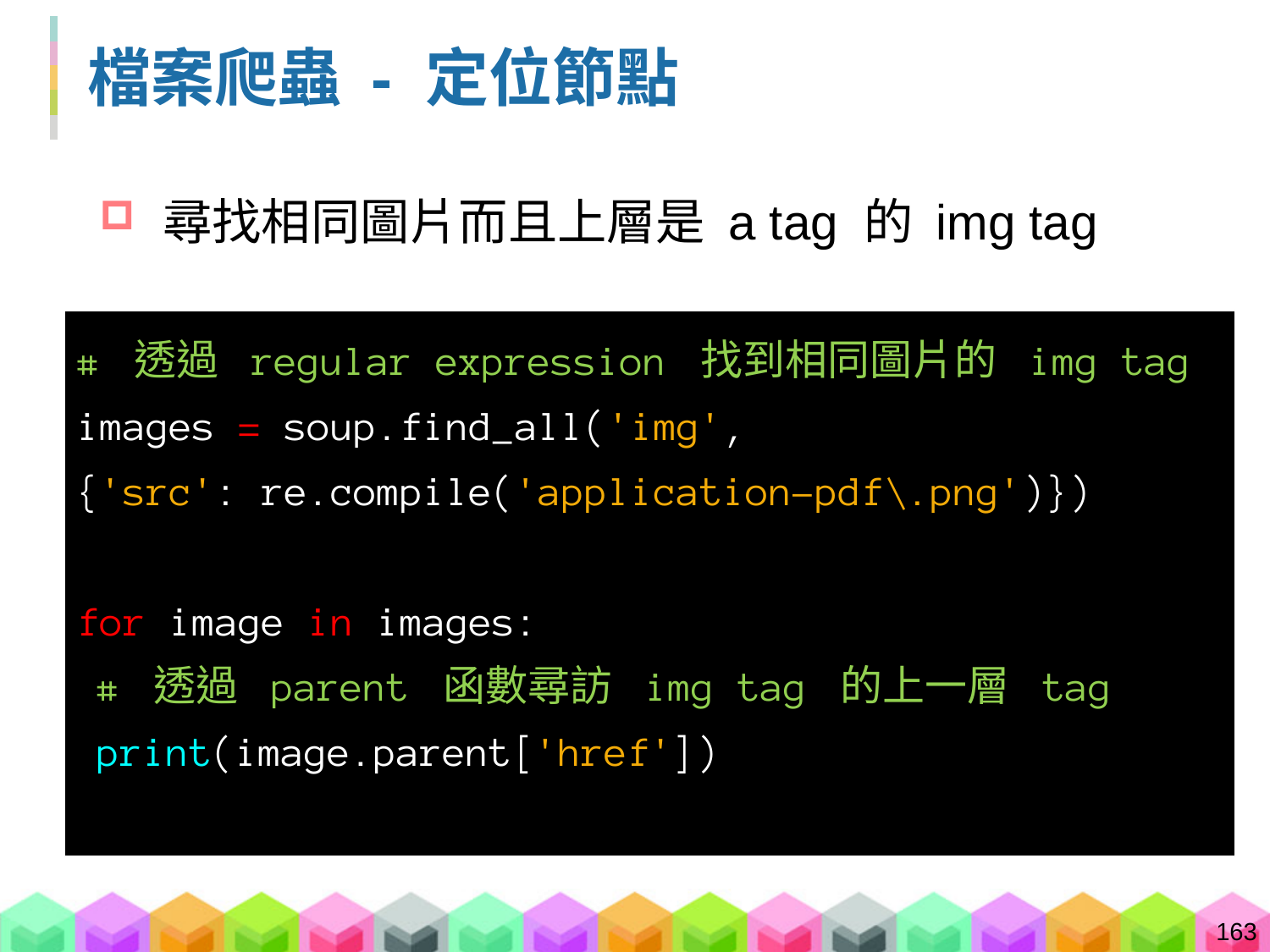

# 檔案爬蟲 - 定位節點
尋找相同圖片而且上層是 a tag 的 img tag
# 透過 regular expression 找到相同圖片的 img tag
images = soup.find_all('img',
{'src': re.compile('application-pdf\.png')})

for image in images:
	# 透過 parent 函數尋訪 img tag 的上一層 tag
	print(image.parent['href'])
163